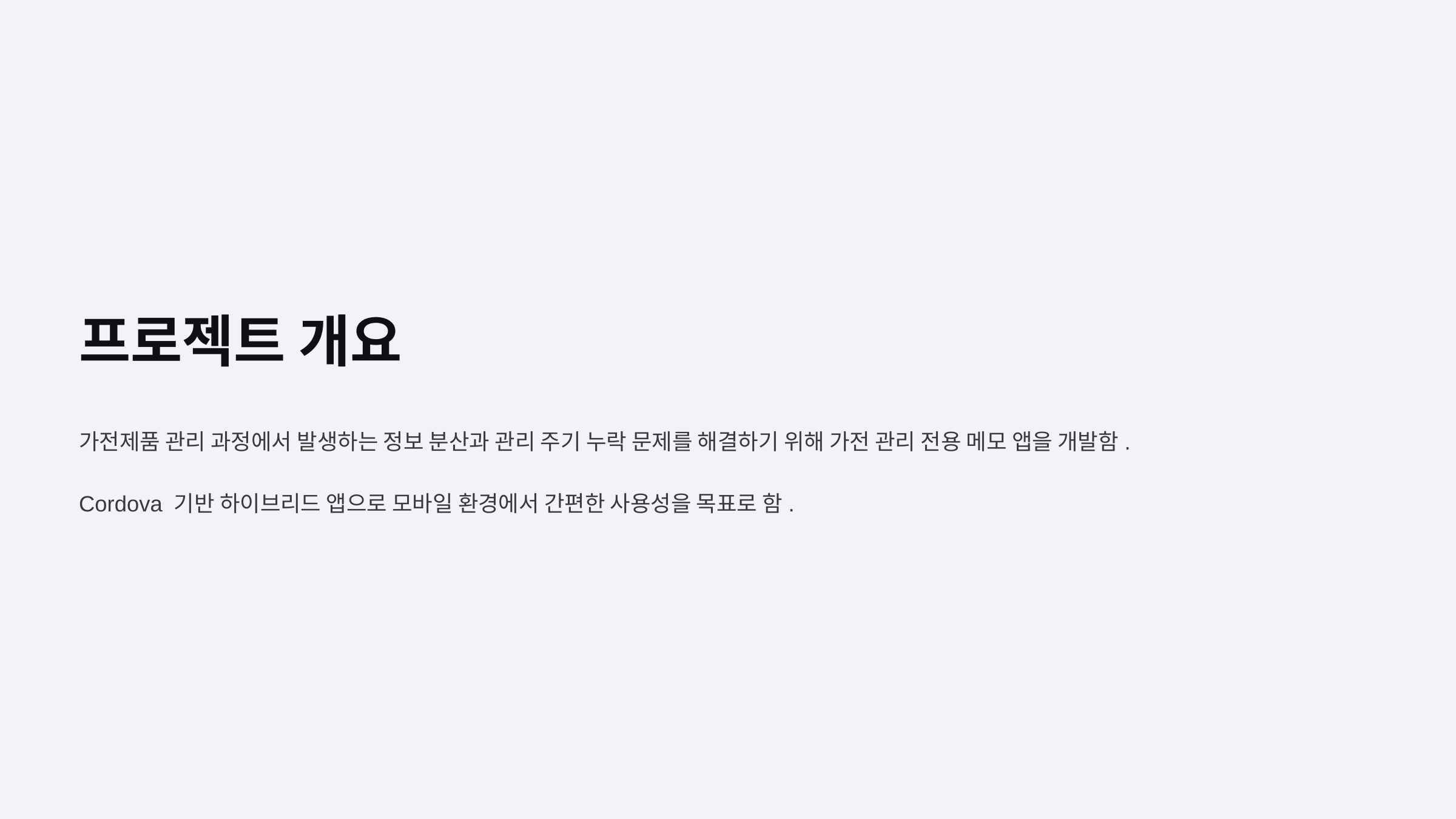

프로젝트 개요
가전제품 관리 과정에서 발생하는 정보 분산과 관리 주기 누락 문제를 해결하기 위해 가전 관리 전용 메모 앱을 개발함.
Cordova 기반 하이브리드 앱으로 모바일 환경에서 간편한 사용성을 목표로 함.